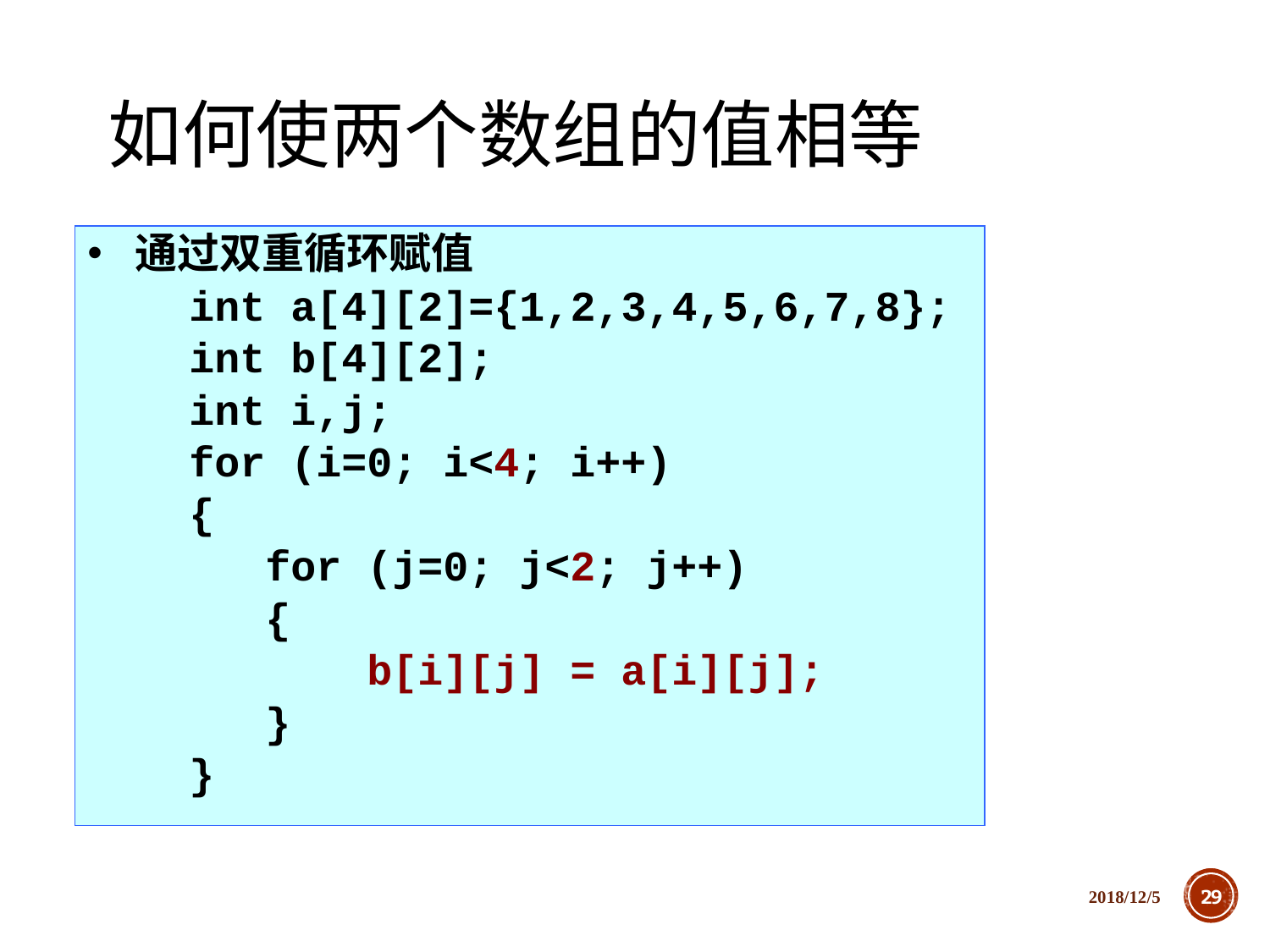

# 如何使两个数组的值相等
通过双重循环赋值
    int a[4][2]={1,2,3,4,5,6,7,8};
    int b[4][2];
    int i,j;
    for (i=0; i<4; i++)
    {
       for (j=0; j<2; j++)
       {
           b[i][j] = a[i][j];
       }
    }
2018/12/5
29